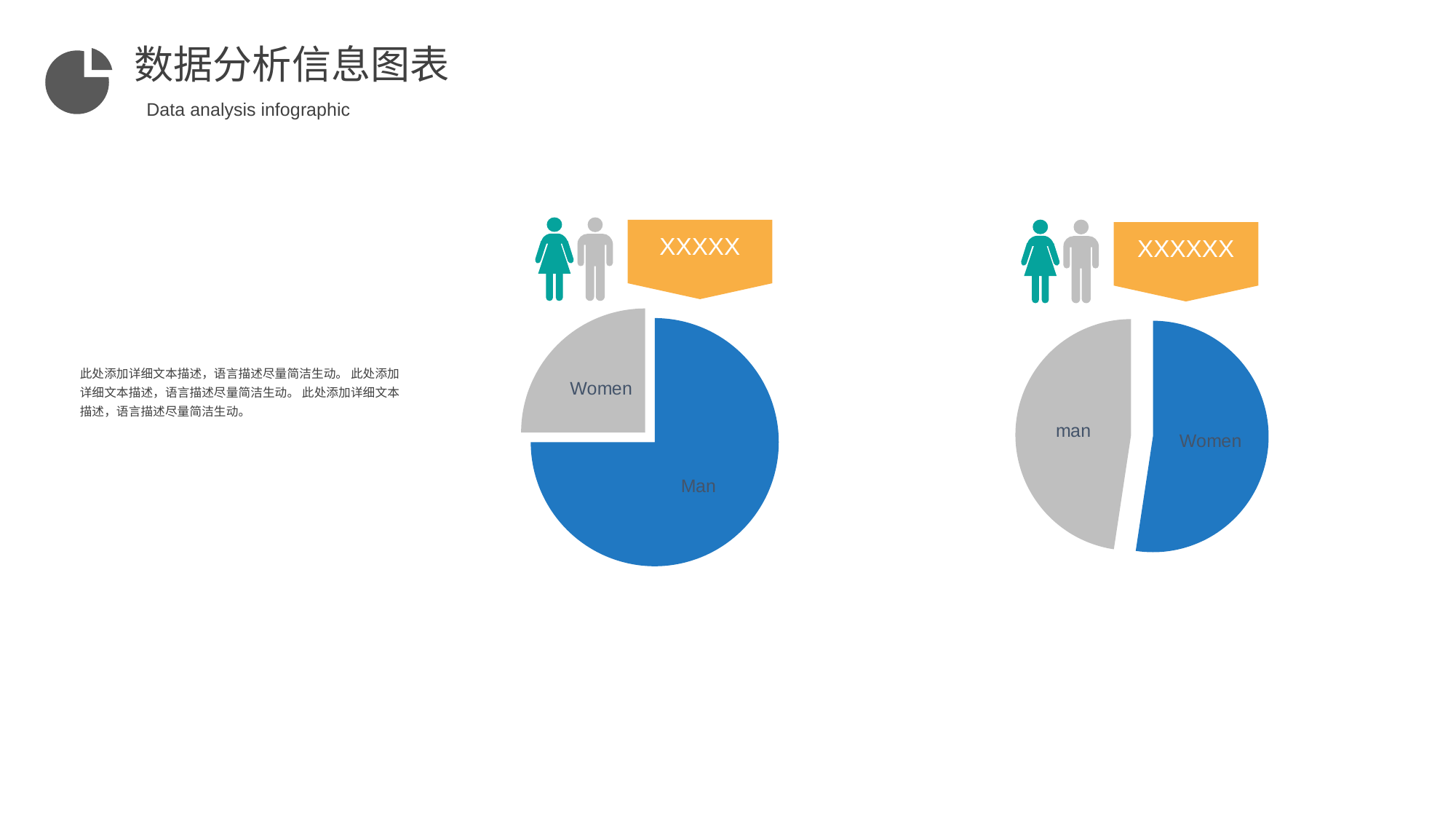

数据分析信息图表

Data analysis infographic

XXXXX
XXXXXX

### Chart

| Category | Sales |
|---|---|
| Man | 33.0 |
| Women | 11.0 |

### Chart

| Category | Sales |
|---|---|
| Women | 66.0 |
| man | 60.0 |
此处添加详细文本描述，语言描述尽量简洁生动。 此处添加详细文本描述，语言描述尽量简洁生动。 此处添加详细文本描述，语言描述尽量简洁生动。